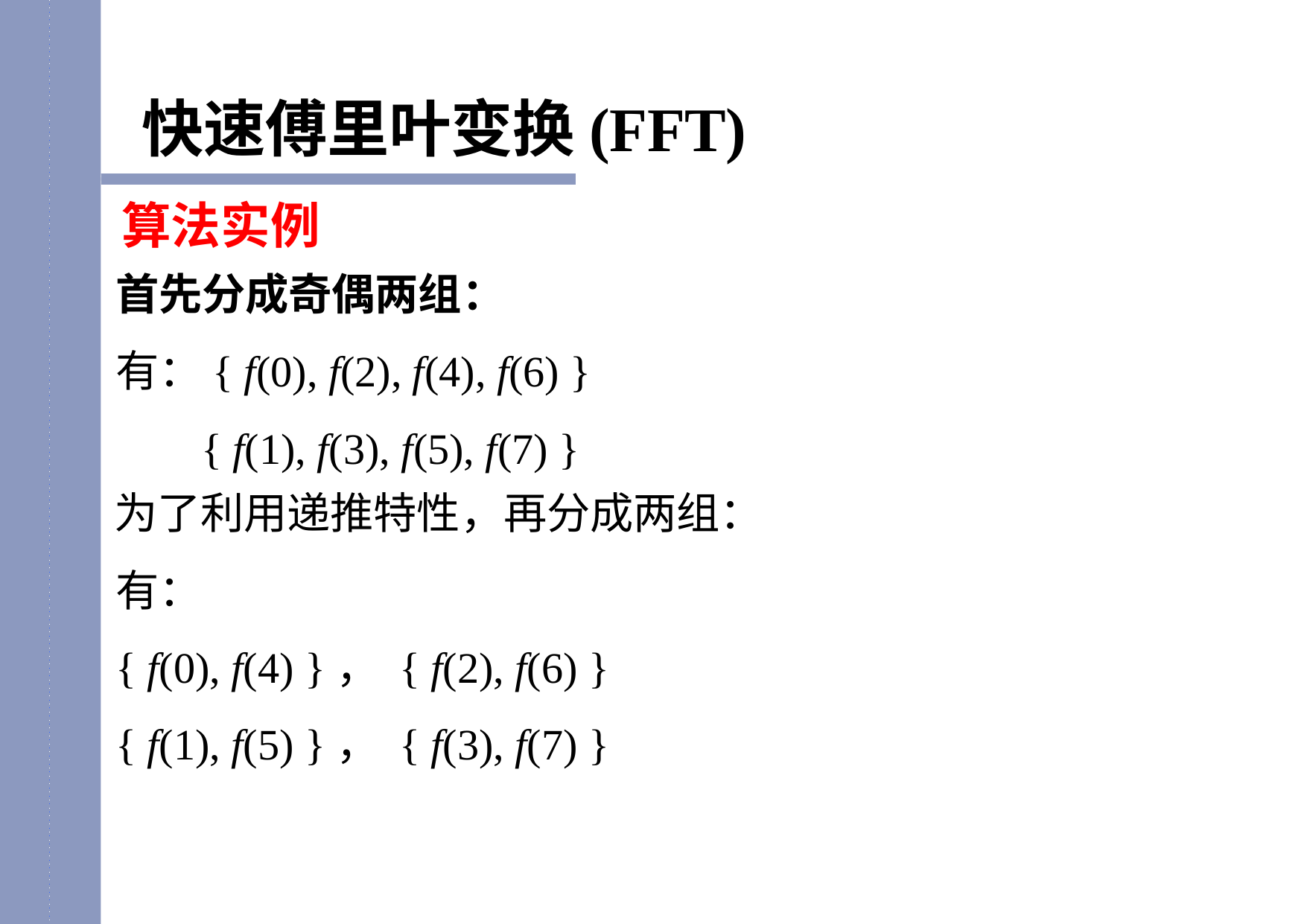

快速傅里叶变换(FFT)
算法实例
首先分成奇偶两组：
有：{ f(0), f(2), f(4), f(6) }
        { f(1), f(3), f(5), f(7) }
为了利用递推特性，再分成两组：
有：
{ f(0), f(4) }， { f(2), f(6) }
{ f(1), f(5) }， { f(3), f(7) }